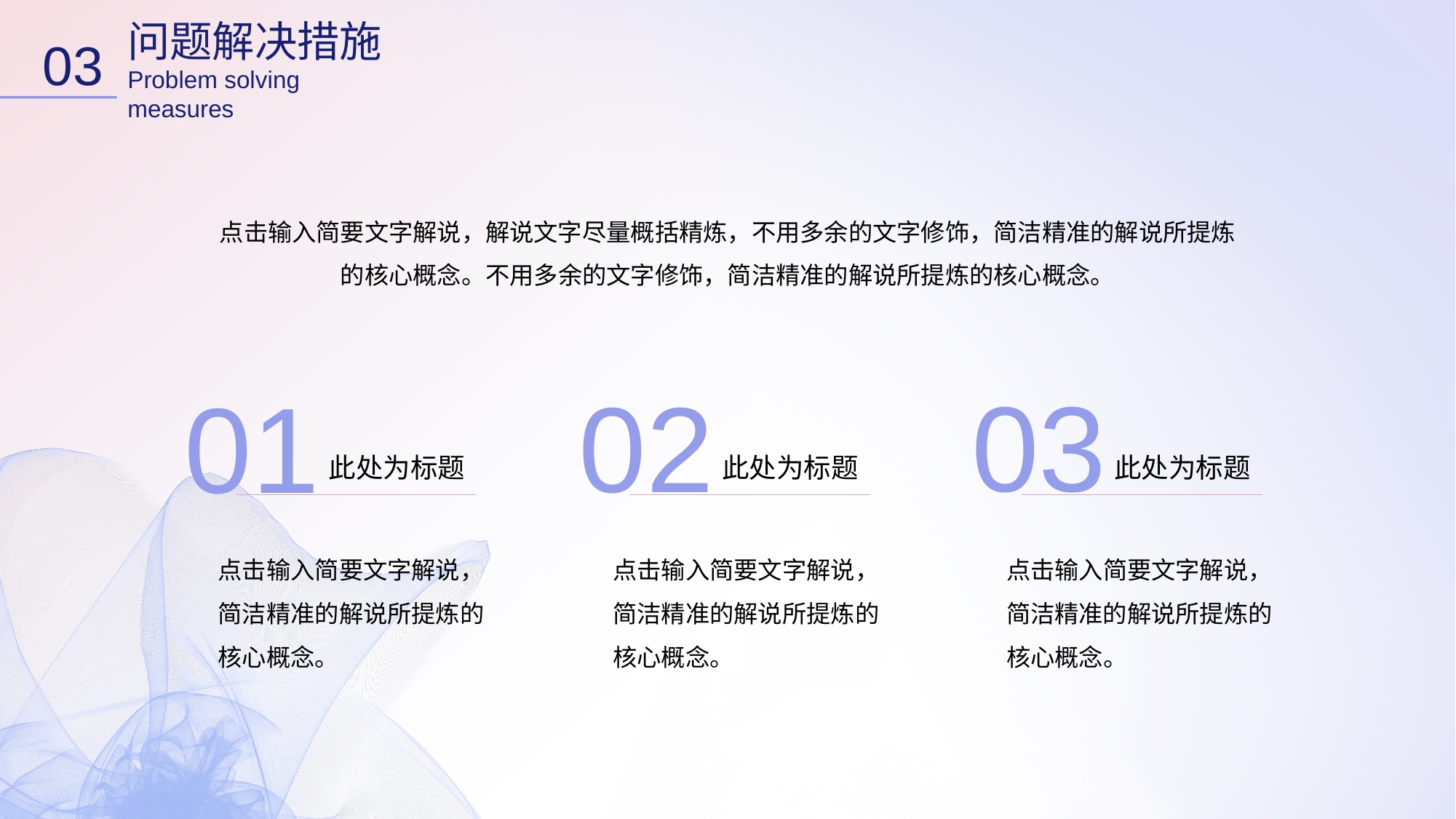

问题解决措施
Problem solving measures
03

点击输入简要文字解说，解说文字尽量概括精炼，不用多余的文字修饰，简洁精准的解说所提炼的核心概念。不用多余的文字修饰，简洁精准的解说所提炼的核心概念。
03
此处为标题
02
此处为标题
01
此处为标题
点击输入简要文字解说，简洁精准的解说所提炼的核心概念。
点击输入简要文字解说，简洁精准的解说所提炼的核心概念。
点击输入简要文字解说，简洁精准的解说所提炼的核心概念。